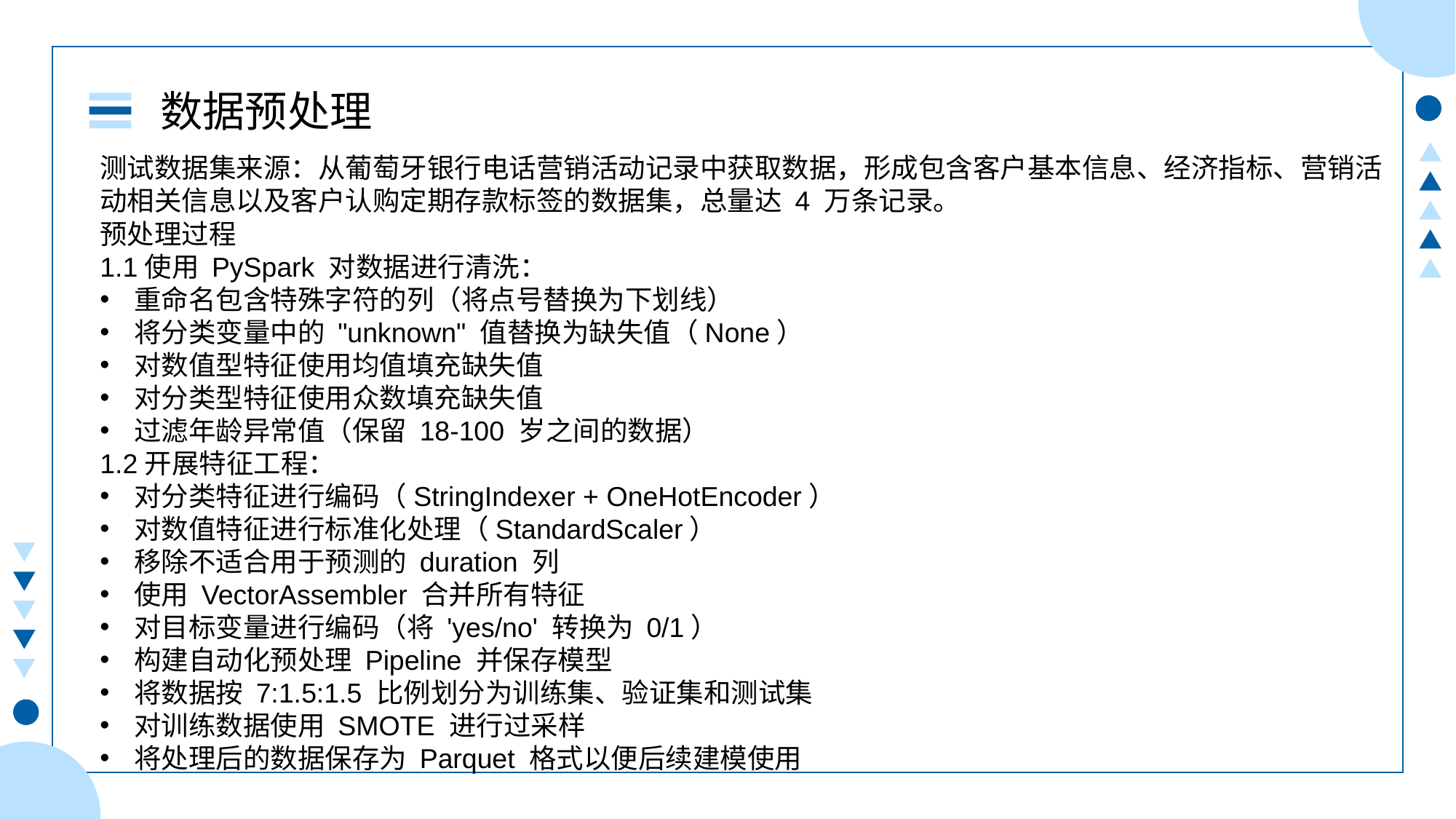

数据预处理

测试数据集来源：从葡萄牙银行电话营销活动记录中获取数据，形成包含客户基本信息、经济指标、营销活动相关信息以及客户认购定期存款标签的数据集，总量达 4 万条记录。
预处理过程
1.1使用 PySpark 对数据进行清洗：
重命名包含特殊字符的列（将点号替换为下划线）
将分类变量中的 "unknown" 值替换为缺失值（None）
对数值型特征使用均值填充缺失值
对分类型特征使用众数填充缺失值
过滤年龄异常值（保留 18-100 岁之间的数据）
1.2开展特征工程：
对分类特征进行编码（StringIndexer + OneHotEncoder）
对数值特征进行标准化处理（StandardScaler）
移除不适合用于预测的 duration 列
使用 VectorAssembler 合并所有特征
对目标变量进行编码（将 'yes/no' 转换为 0/1）
构建自动化预处理 Pipeline 并保存模型
将数据按 7:1.5:1.5 比例划分为训练集、验证集和测试集
对训练数据使用 SMOTE 进行过采样
将处理后的数据保存为 Parquet 格式以便后续建模使用